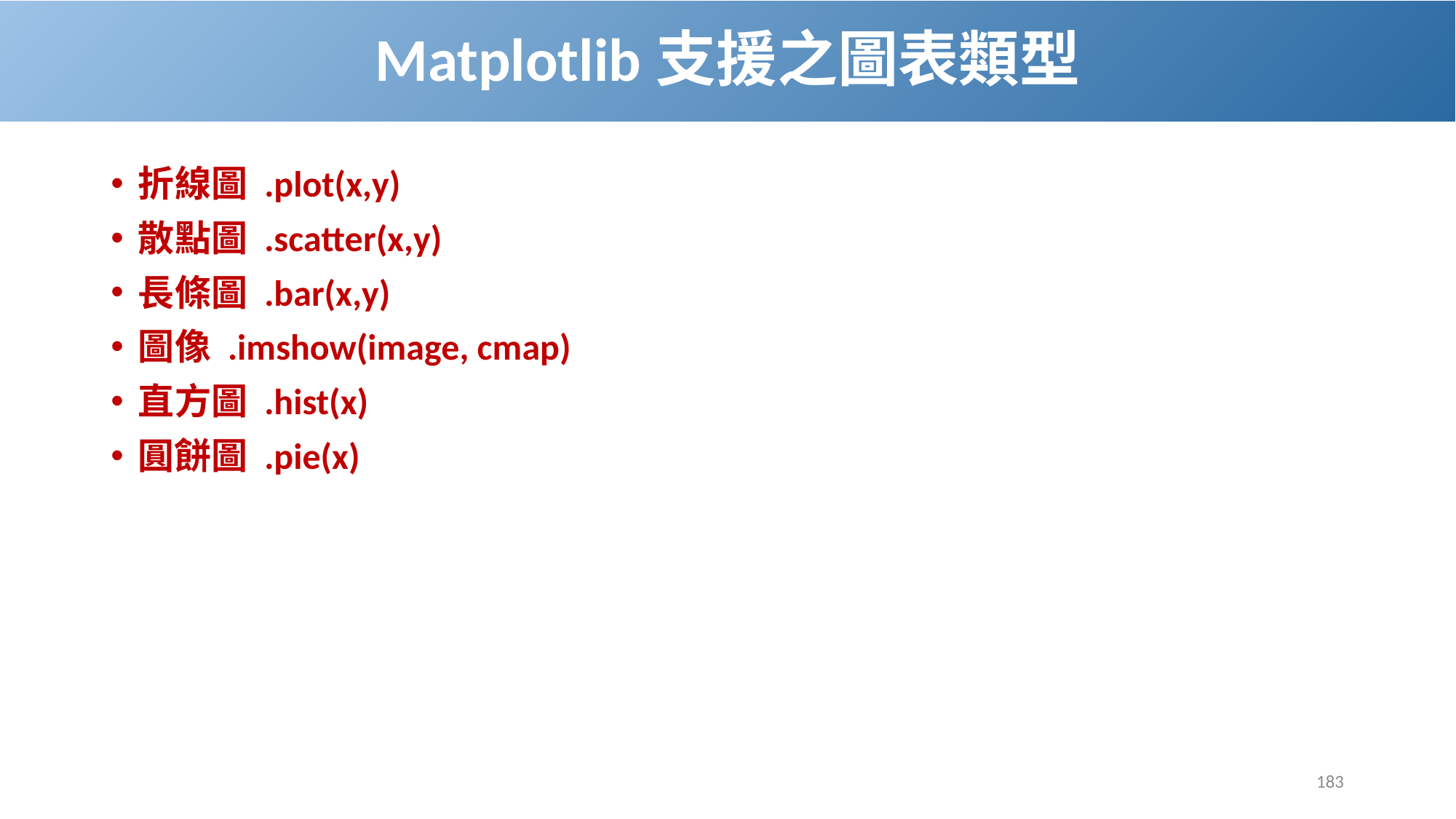

# Matplotlib支援之圖表類型
折線圖 .plot(x,y)
散點圖 .scatter(x,y)
長條圖 .bar(x,y)
圖像 .imshow(image, cmap)
直方圖 .hist(x)
圓餅圖 .pie(x)
183